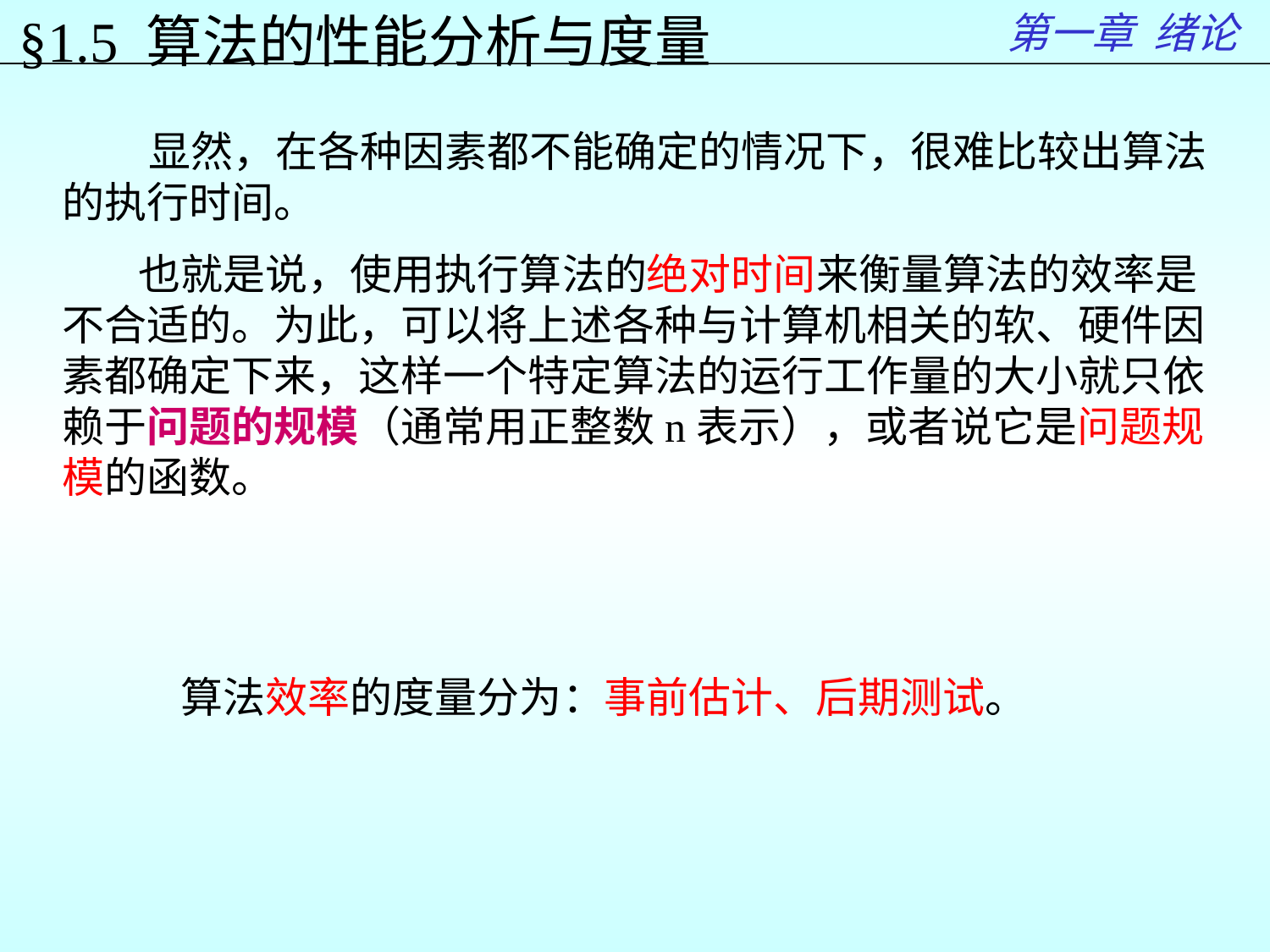

第一章  绪论

§1.5 算法的性能分析与度量
        显然，在各种因素都不能确定的情况下，很难比较出算法的执行时间。
       也就是说，使用执行算法的绝对时间来衡量算法的效率是不合适的。为此，可以将上述各种与计算机相关的软、硬件因素都确定下来，这样一个特定算法的运行工作量的大小就只依赖于问题的规模（通常用正整数n表示），或者说它是问题规模的函数。
算法效率的度量分为：事前估计、后期测试。